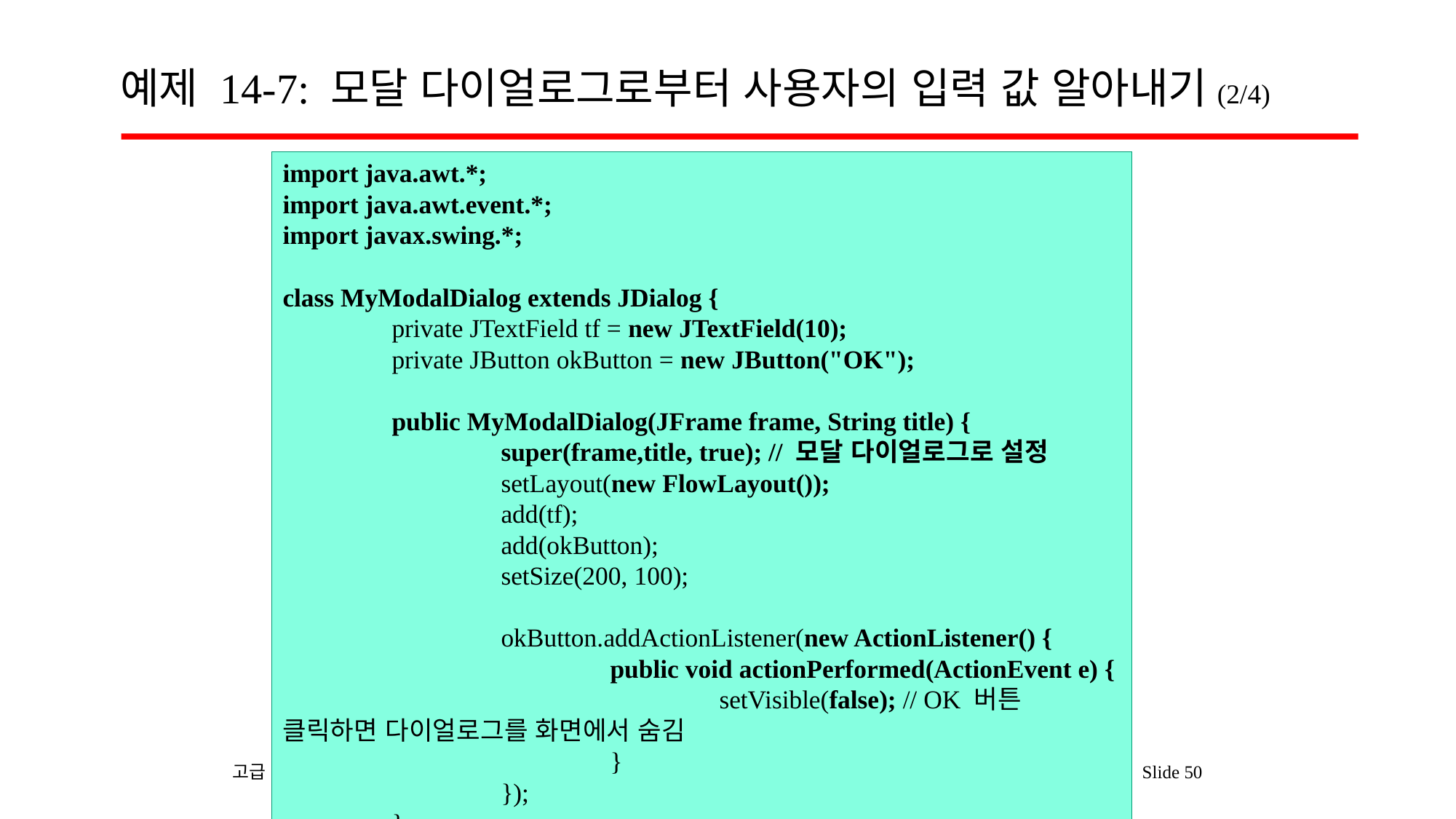

# 예제 14-7: 모달 다이얼로그로부터 사용자의 입력 값 알아내기(2/4)
import java.awt.*;
import java.awt.event.*;
import javax.swing.*;

class MyModalDialog extends JDialog {
	private JTextField tf = new JTextField(10);
	private JButton okButton = new JButton("OK");

	public MyModalDialog(JFrame frame, String title) {
		super(frame,title, true); // 모달 다이얼로그로 설정
		setLayout(new FlowLayout());
		add(tf);
		add(okButton);
		setSize(200, 100);

		okButton.addActionListener(new ActionListener() {
			public void actionPerformed(ActionEvent e) {
				setVisible(false); // OK 버튼 클릭하면 다이얼로그를 화면에서 숨김
			}
		});
	}